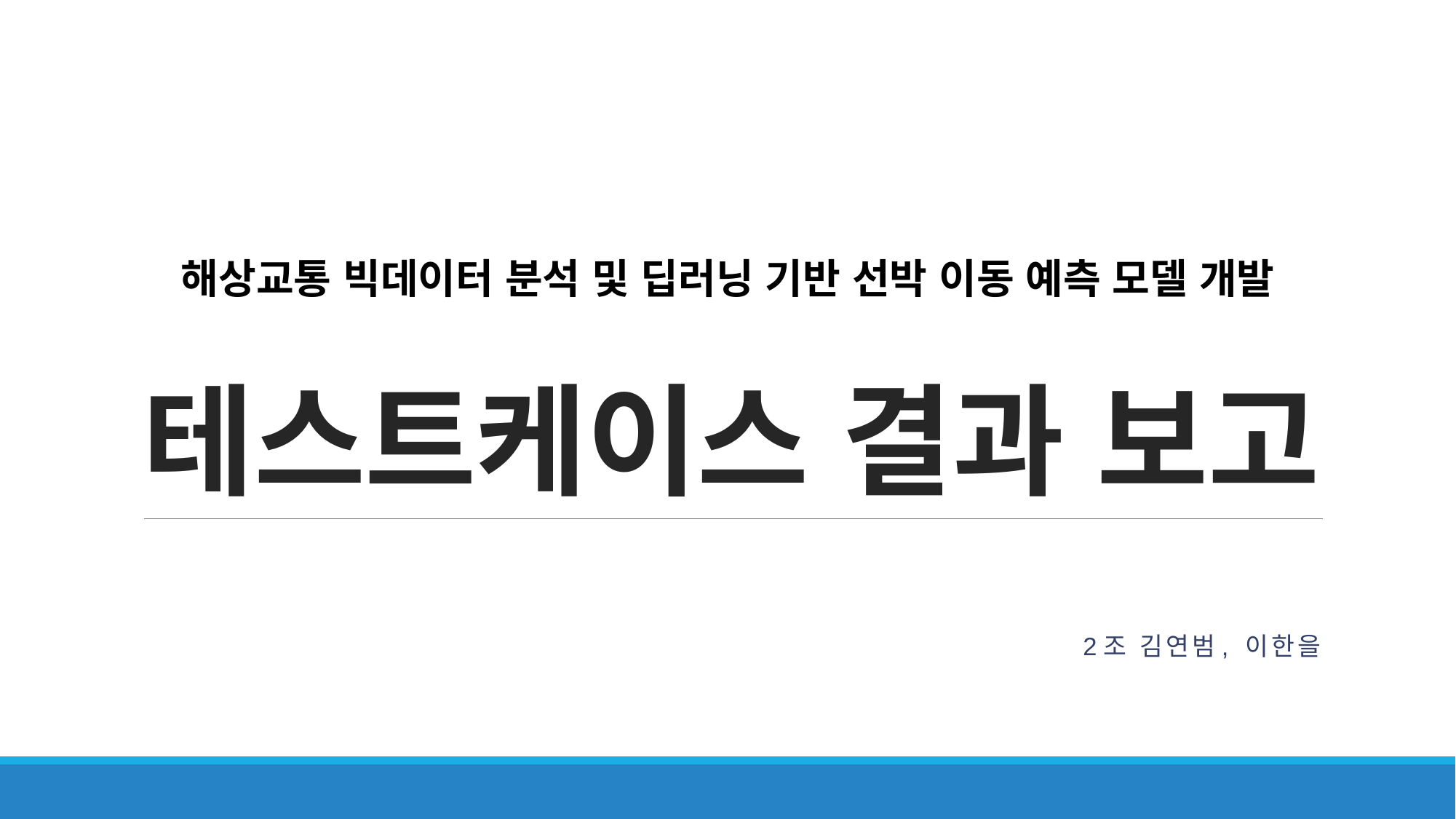

# 테스트케이스 결과 보고
해상교통 빅데이터 분석 및 딥러닝 기반 선박 이동 예측 모델 개발

2조 김연범, 이한을